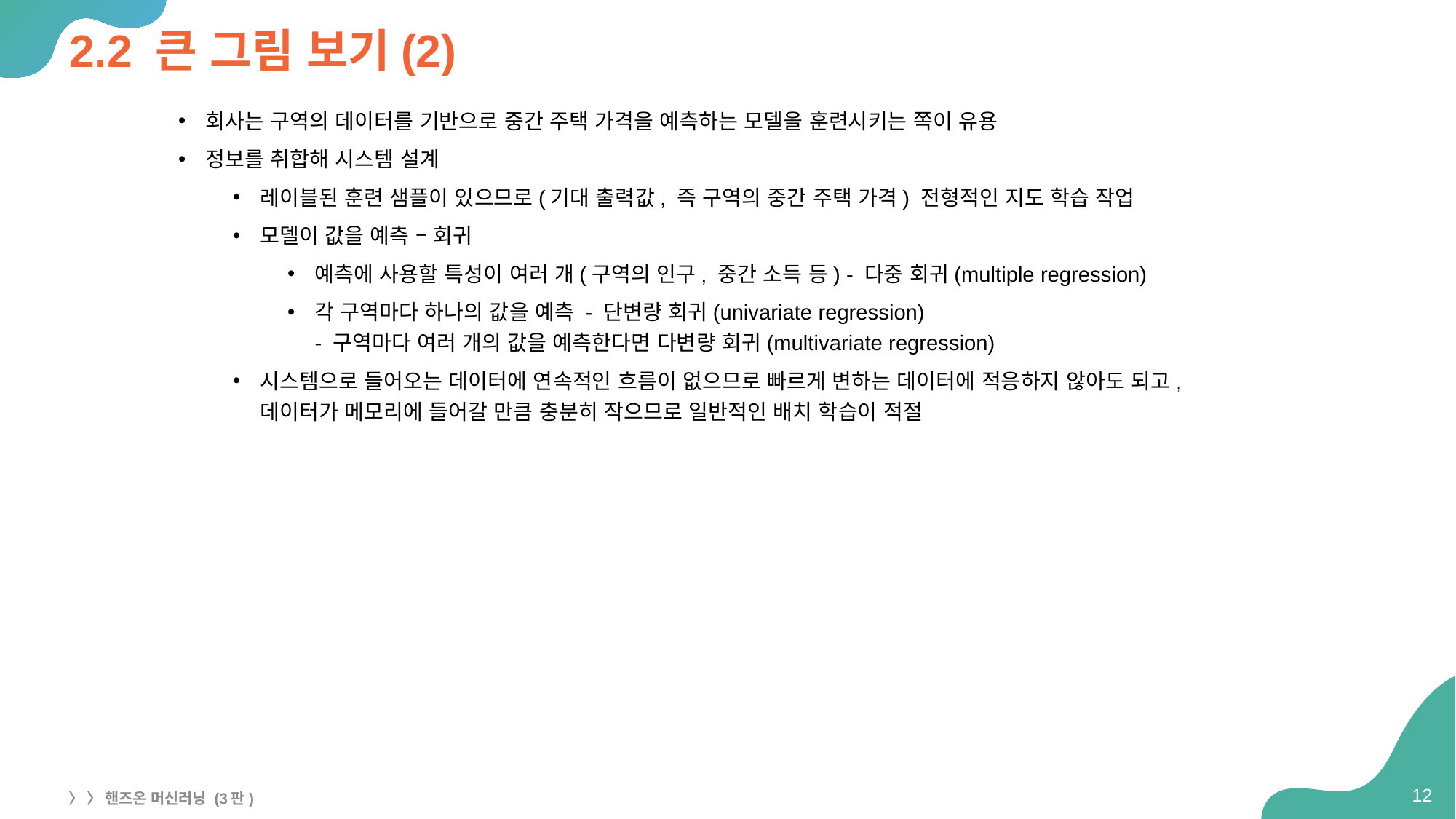

# 2.2 큰 그림 보기(2)
회사는 구역의 데이터를 기반으로 중간 주택 가격을 예측하는 모델을 훈련시키는 쪽이 유용
정보를 취합해 시스템 설계
레이블된 훈련 샘플이 있으므로(기대 출력값, 즉 구역의 중간 주택 가격) 전형적인 지도 학습 작업
모델이 값을 예측 – 회귀
예측에 사용할 특성이 여러 개(구역의 인구, 중간 소득 등) - 다중 회귀(multiple regression)
각 구역마다 하나의 값을 예측 - 단변량 회귀(univariate regression)
- 구역마다 여러 개의 값을 예측한다면 다변량 회귀(multivariate regression)
시스템으로 들어오는 데이터에 연속적인 흐름이 없으므로 빠르게 변하는 데이터에 적응하지 않아도 되고,
데이터가 메모리에 들어갈 만큼 충분히 작으므로 일반적인 배치 학습이 적절
12
〉 〉 핸즈온 머신러닝 (3판)